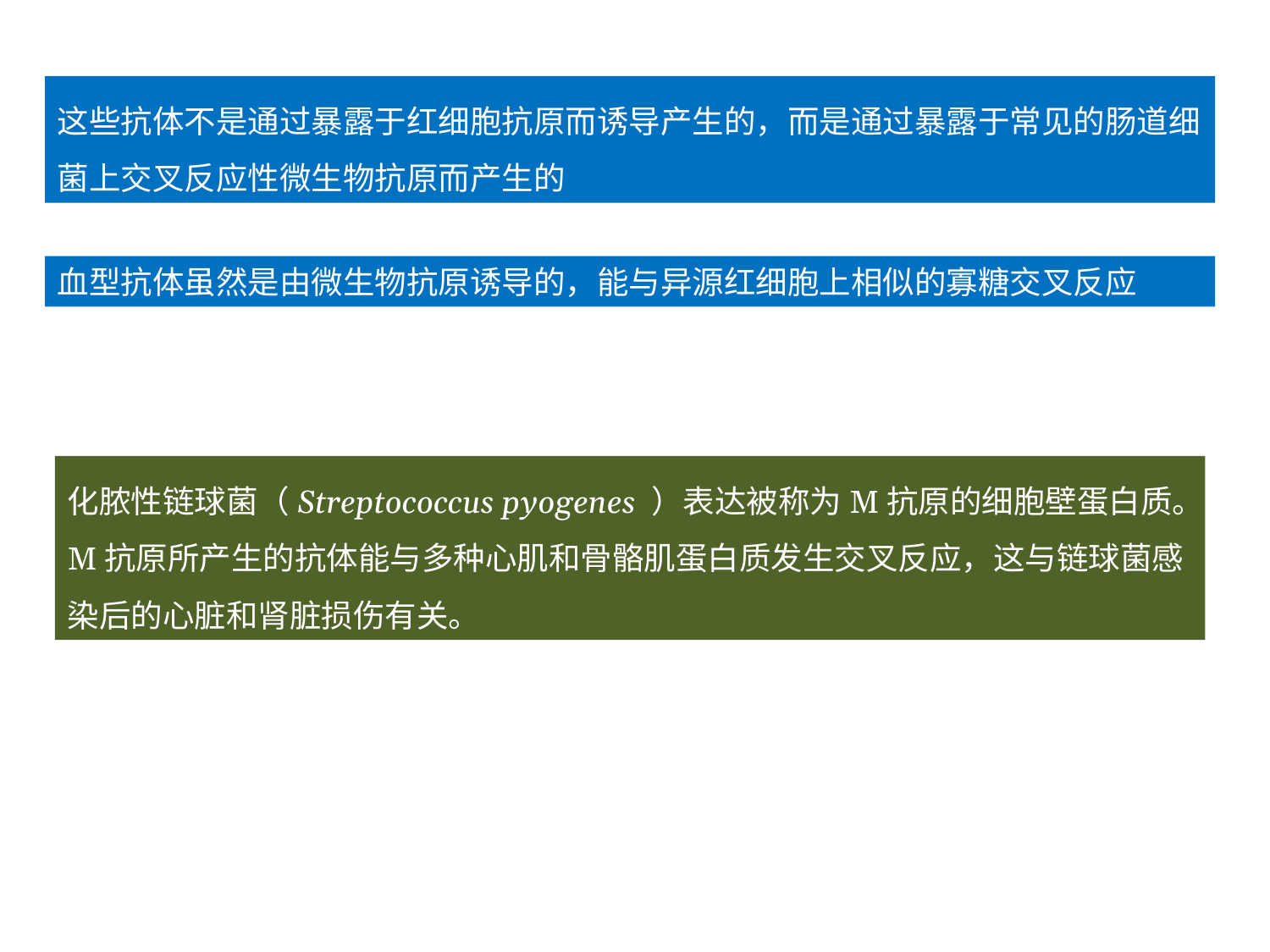

这些抗体不是通过暴露于红细胞抗原而诱导产生的，而是通过暴露于常见的肠道细菌上交叉反应性微生物抗原而产生的
血型抗体虽然是由微生物抗原诱导的，能与异源红细胞上相似的寡糖交叉反应
化脓性链球菌（Streptococcus pyogenes ）表达被称为M抗原的细胞壁蛋白质。M抗原所产生的抗体能与多种心肌和骨骼肌蛋白质发生交叉反应，这与链球菌感染后的心脏和肾脏损伤有关。